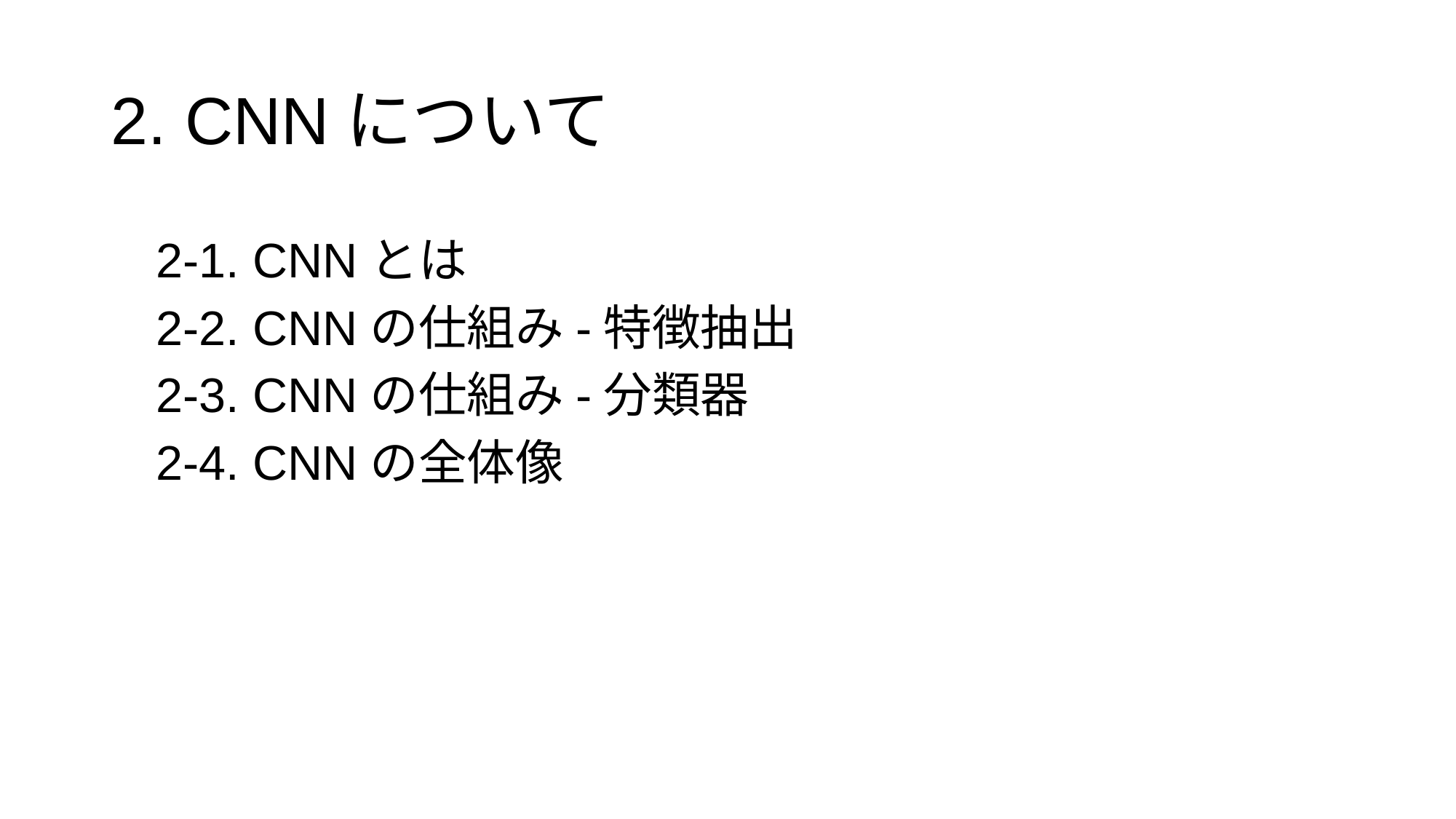

# 2. CNNについて
2-1. CNNとは
2-2. CNNの仕組み-特徴抽出
2-3. CNNの仕組み-分類器
2-4. CNNの全体像